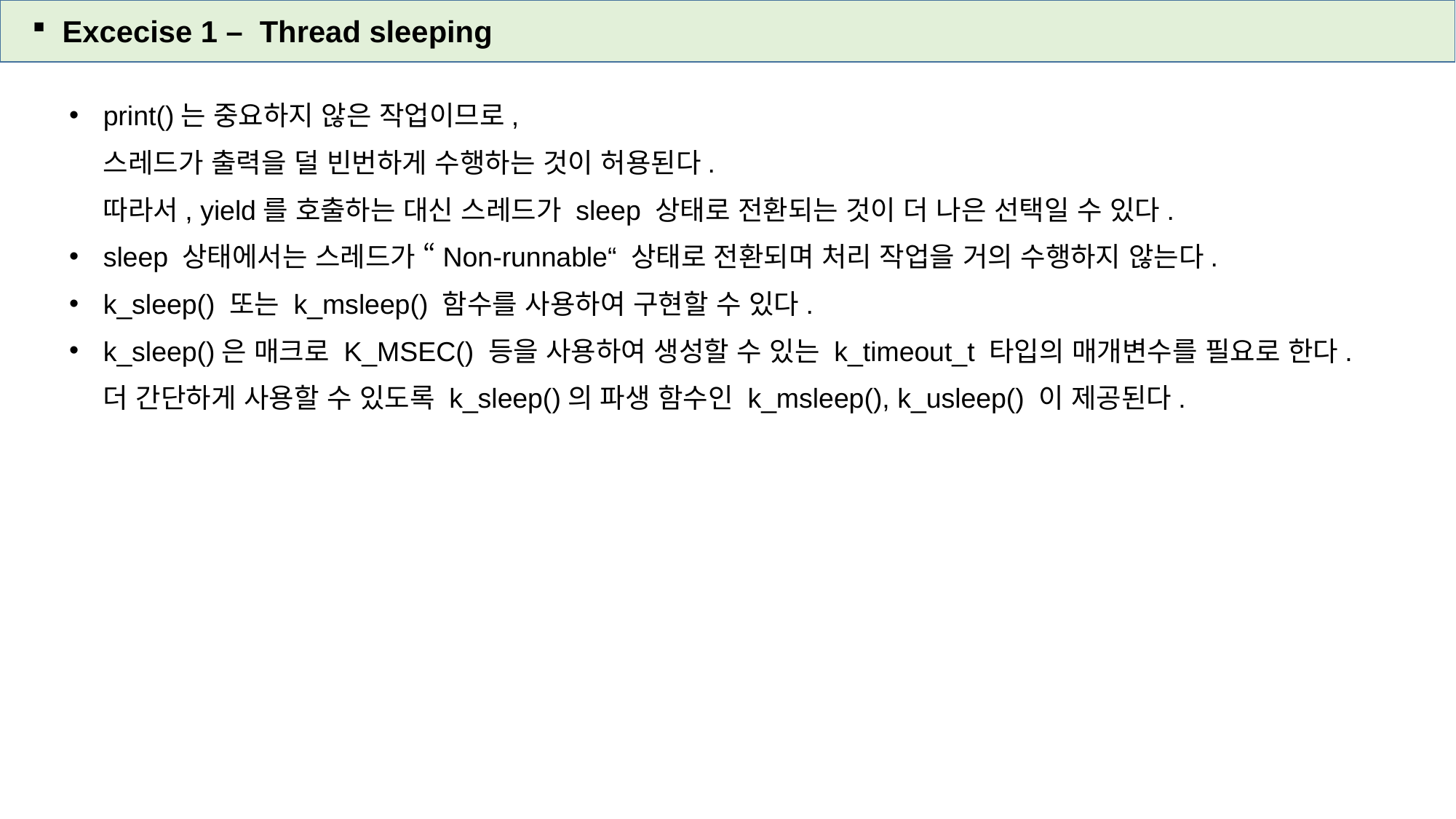

Excecise 1 –  Thread sleeping

print()는 중요하지 않은 작업이므로,
스레드가 출력을 덜 빈번하게 수행하는 것이 허용된다.
따라서, yield를 호출하는 대신 스레드가 sleep 상태로 전환되는 것이 더 나은 선택일 수 있다.
sleep 상태에서는 스레드가 “Non-runnable“ 상태로 전환되며 처리 작업을 거의 수행하지 않는다.
k_sleep() 또는 k_msleep() 함수를 사용하여 구현할 수 있다.
k_sleep()은 매크로 K_MSEC() 등을 사용하여 생성할 수 있는 k_timeout_t 타입의 매개변수를 필요로 한다.
더 간단하게 사용할 수 있도록 k_sleep()의 파생 함수인 k_msleep(), k_usleep() 이 제공된다.